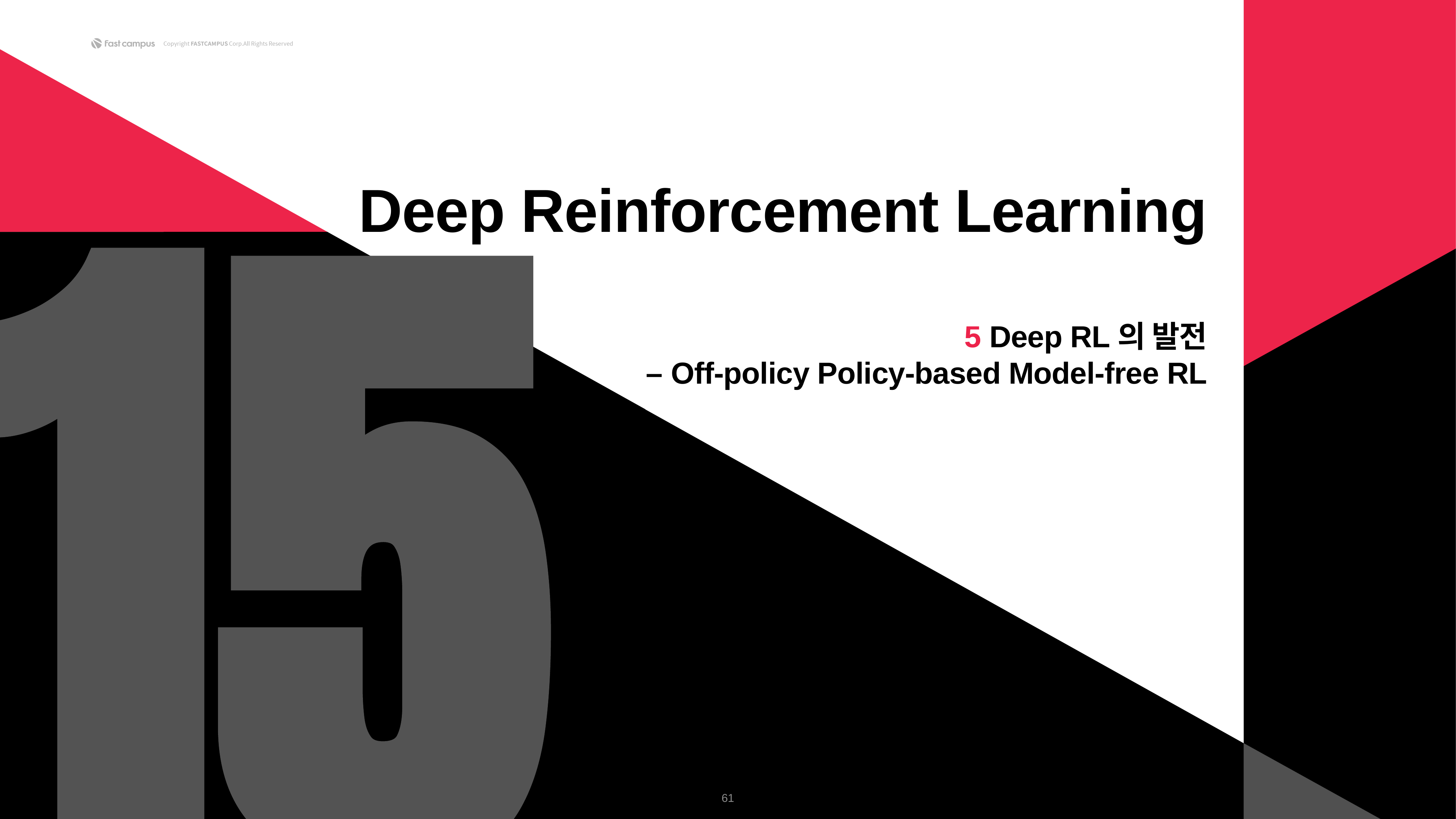

1
5
Deep Reinforcement Learning

5 Deep RL의 발전
– Off-policy Policy-based Model-free RL

61